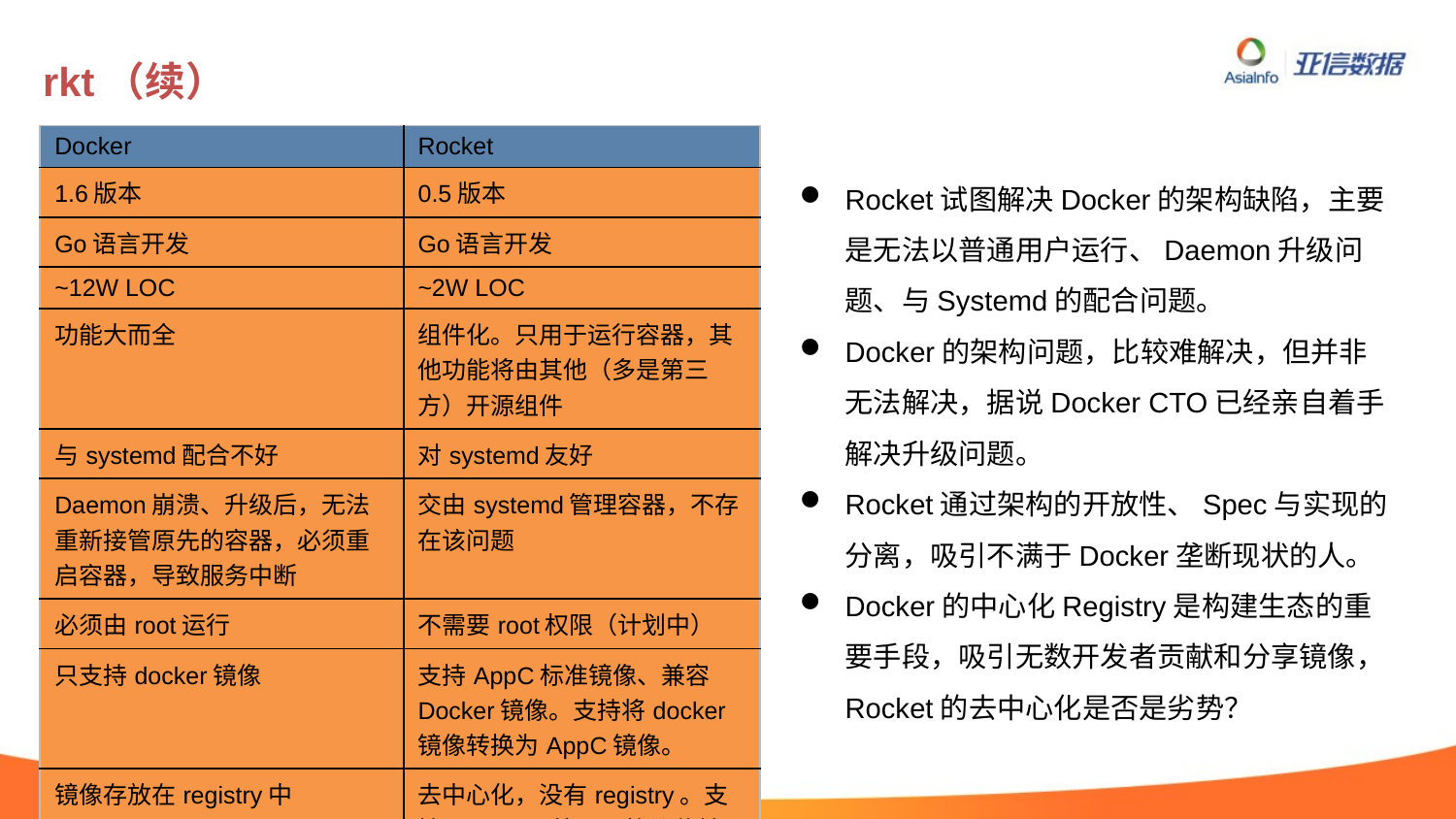

# rkt（续）
| Docker | Rocket |
| --- | --- |
| 1.6版本 | 0.5版本 |
| Go语言开发 | Go语言开发 |
| ~12W LOC | ~2W LOC |
| 功能大而全 | 组件化。只用于运行容器，其他功能将由其他（多是第三方）开源组件 |
| 与systemd配合不好 | 对systemd友好 |
| Daemon崩溃、升级后，无法重新接管原先的容器，必须重启容器，导致服务中断 | 交由systemd管理容器，不存在该问题 |
| 必须由root运行 | 不需要root权限（计划中） |
| 只支持docker镜像 | 支持AppC标准镜像、兼容Docker镜像。支持将docker镜像转换为AppC镜像。 |
| 镜像存放在registry中 | 去中心化，没有registry。支持http、bt等不同协议传输镜像 |
Rocket试图解决Docker的架构缺陷，主要是无法以普通用户运行、Daemon升级问题、与Systemd的配合问题。
Docker的架构问题，比较难解决，但并非无法解决，据说Docker CTO已经亲自着手解决升级问题。
Rocket通过架构的开放性、Spec与实现的分离，吸引不满于Docker垄断现状的人。
Docker的中心化Registry是构建生态的重要手段，吸引无数开发者贡献和分享镜像，Rocket的去中心化是否是劣势？